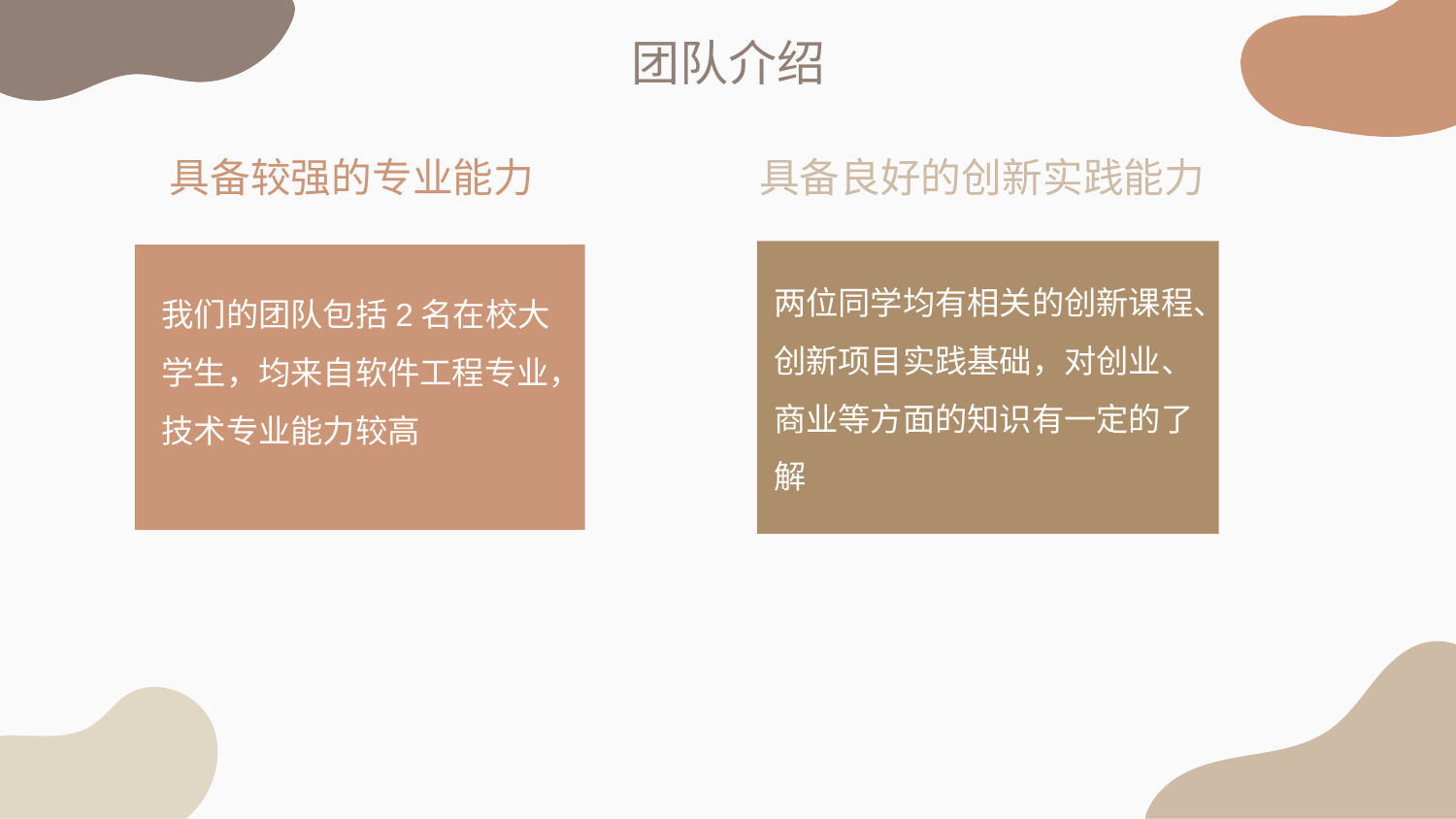

团队介绍
具备良好的创新实践能力
具备较强的专业能力

两位同学均有相关的创新课程、创新项目实践基础，对创业、商业等方面的知识有一定的了解
我们的团队包括2名在校大学生，均来自软件工程专业，技术专业能力较高